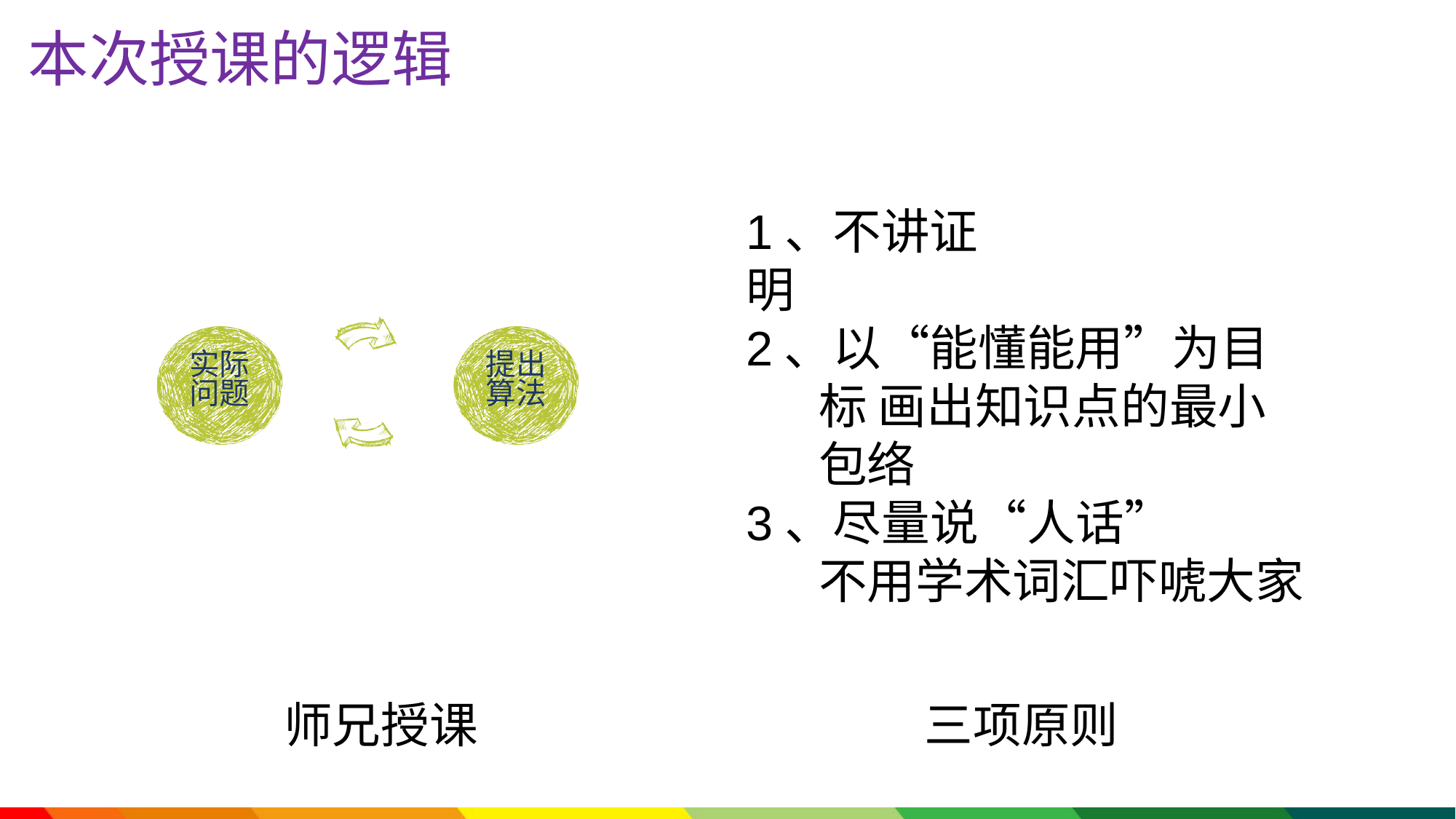

# 本次授课的逻辑
1、不讲证明
2、以“能懂能用”为目标 画出知识点的最小包络

实际 问题
提出 算法

3、尽量说“人话”
不用学术词汇吓唬大家
师兄授课
三项原则